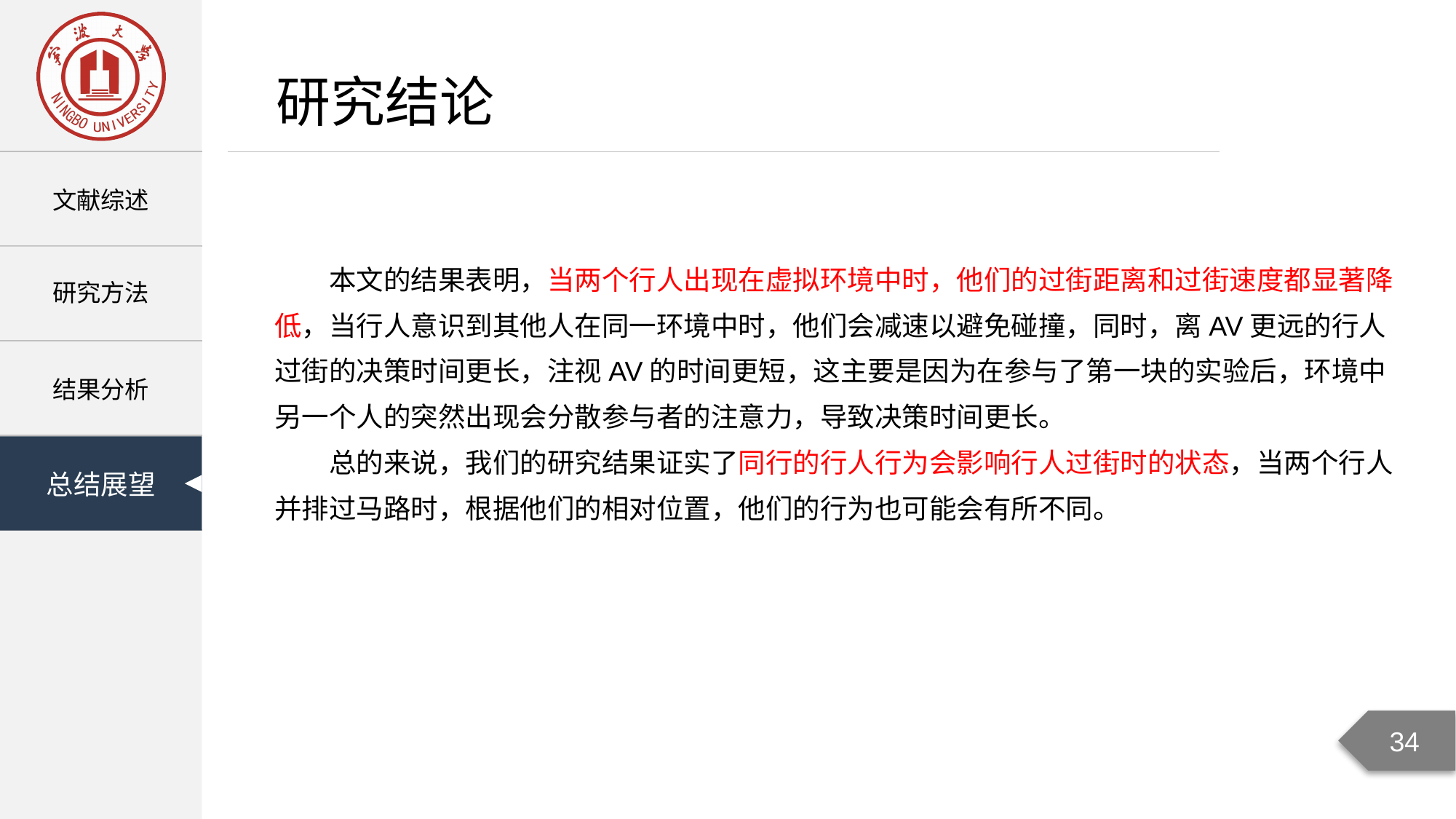

研究结论
本文的结果表明，当两个行人出现在虚拟环境中时，他们的过街距离和过街速度都显著降低，当行人意识到其他人在同一环境中时，他们会减速以避免碰撞，同时，离AV更远的行人过街的决策时间更长，注视AV的时间更短，这主要是因为在参与了第一块的实验后，环境中另一个人的突然出现会分散参与者的注意力，导致决策时间更长。
总的来说，我们的研究结果证实了同行的行人行为会影响行人过街时的状态，当两个行人并排过马路时，根据他们的相对位置，他们的行为也可能会有所不同。